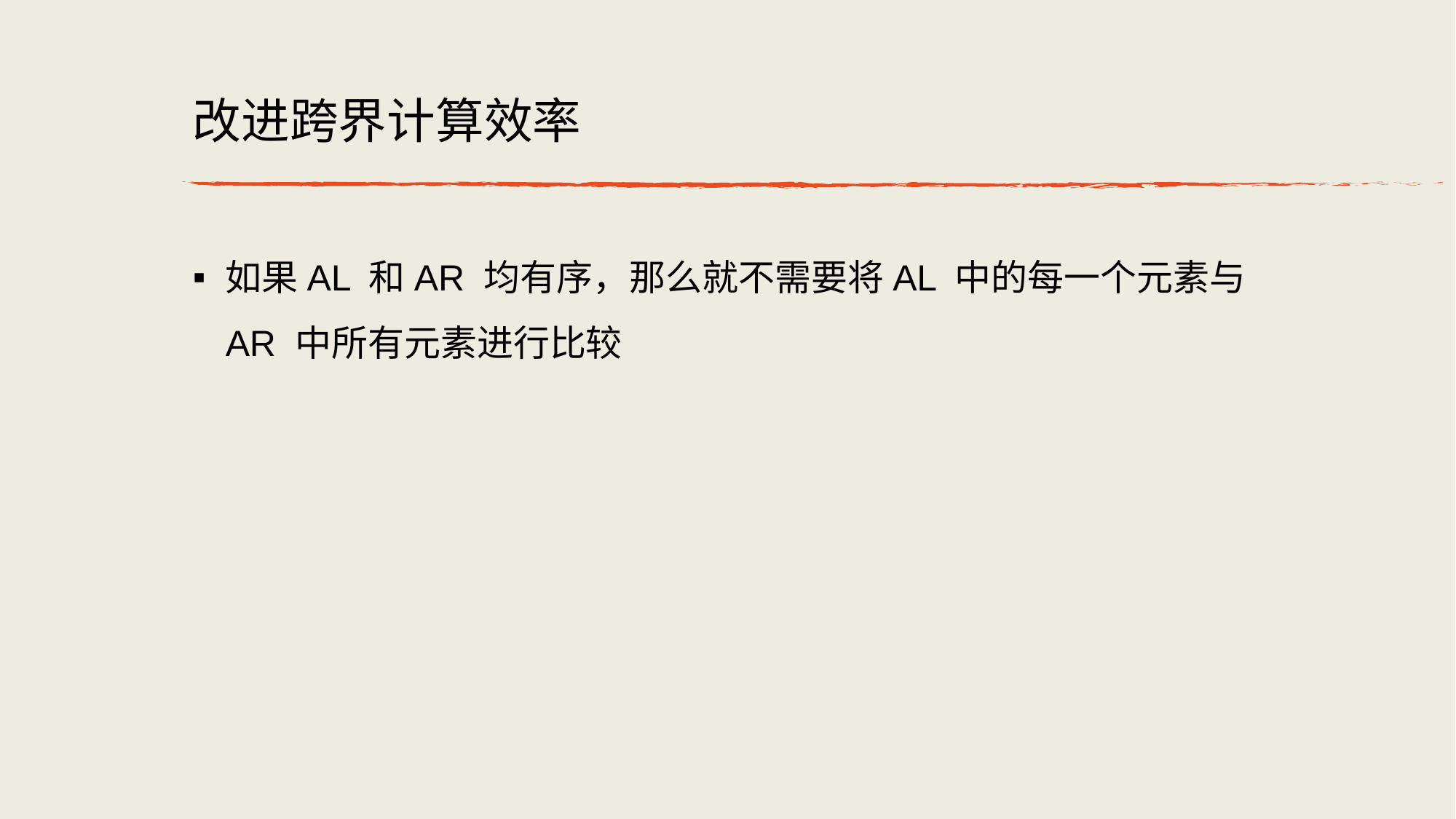

# 改进跨界计算效率
如果AL 和AR 均有序，那么就不需要将AL 中的每⼀个元素与AR 中所有元素进⾏⽐较